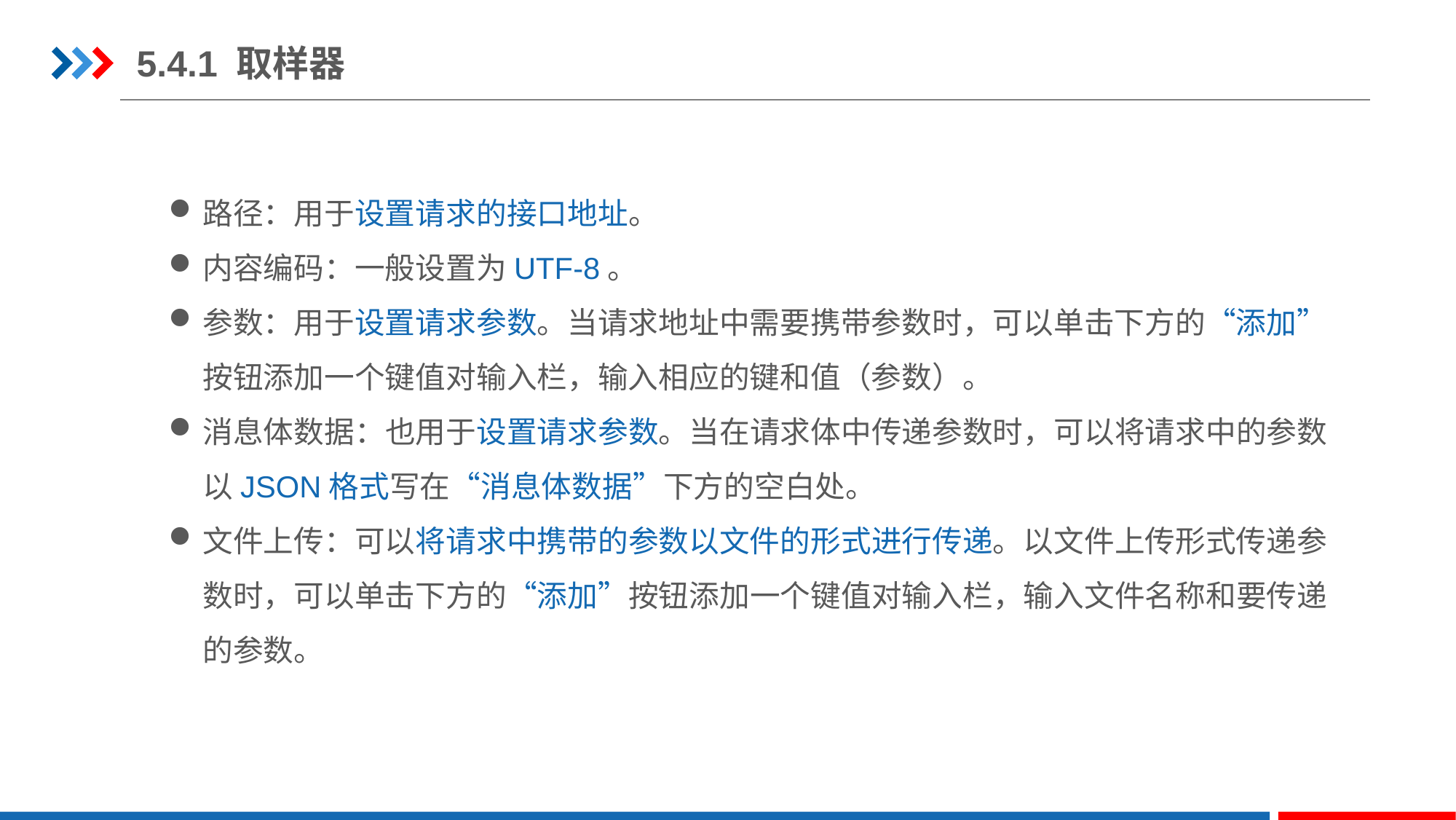

5.4.1 取样器
路径：用于设置请求的接口地址。
内容编码：一般设置为UTF-8。
参数：用于设置请求参数。当请求地址中需要携带参数时，可以单击下方的“添加”按钮添加一个键值对输入栏，输入相应的键和值（参数）。
消息体数据：也用于设置请求参数。当在请求体中传递参数时，可以将请求中的参数以JSON格式写在“消息体数据”下方的空白处。
文件上传：可以将请求中携带的参数以文件的形式进行传递。以文件上传形式传递参数时，可以单击下方的“添加”按钮添加一个键值对输入栏，输入文件名称和要传递的参数。